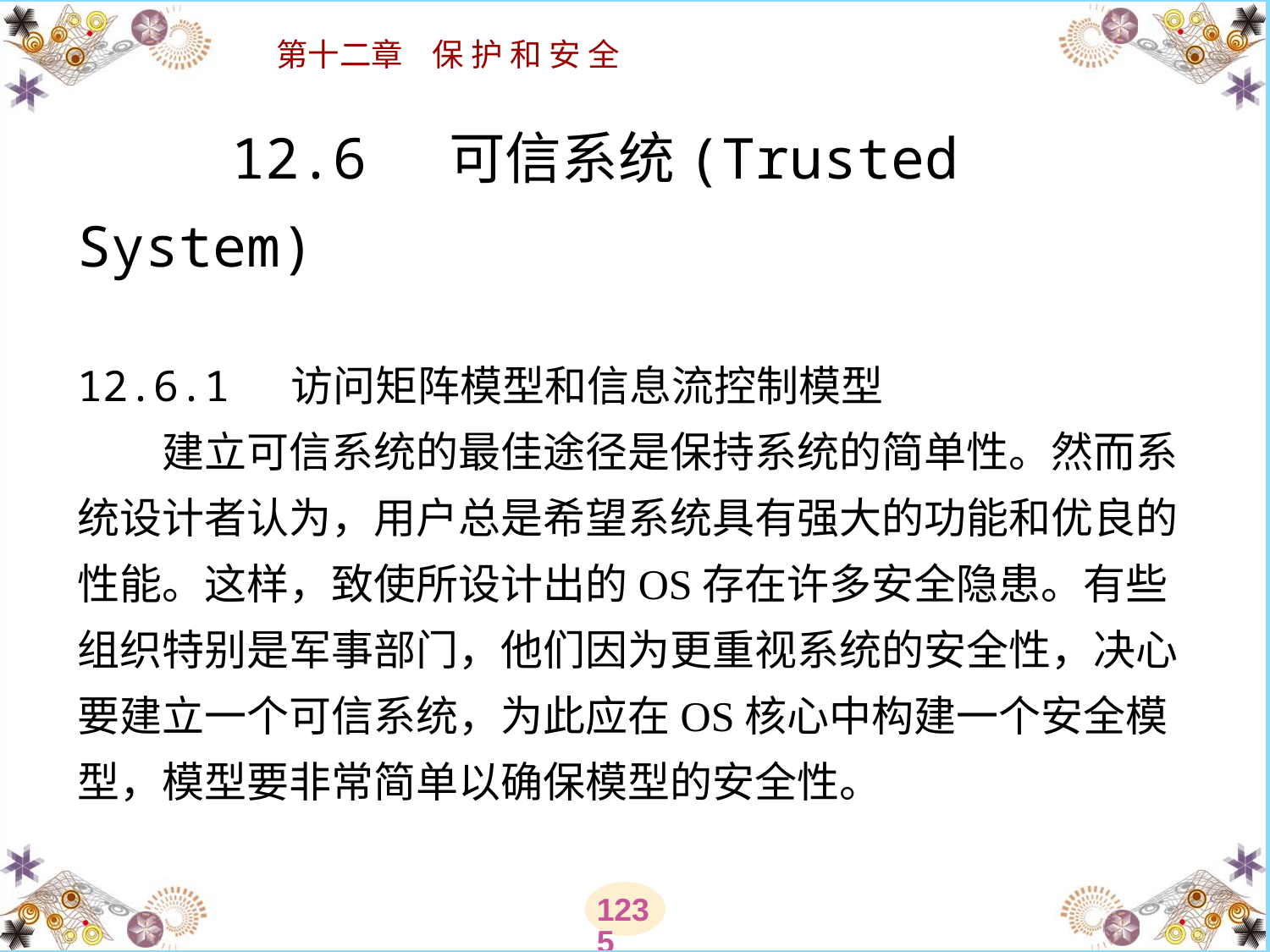

# 12.6  可信系统(Trusted System) 12.6.1  访问矩阵模型和信息流控制模型 　　建立可信系统的最佳途径是保持系统的简单性。然而系统设计者认为，用户总是希望系统具有强大的功能和优良的性能。这样，致使所设计出的OS存在许多安全隐患。有些组织特别是军事部门，他们因为更重视系统的安全性，决心要建立一个可信系统，为此应在OS核心中构建一个安全模型，模型要非常简单以确保模型的安全性。